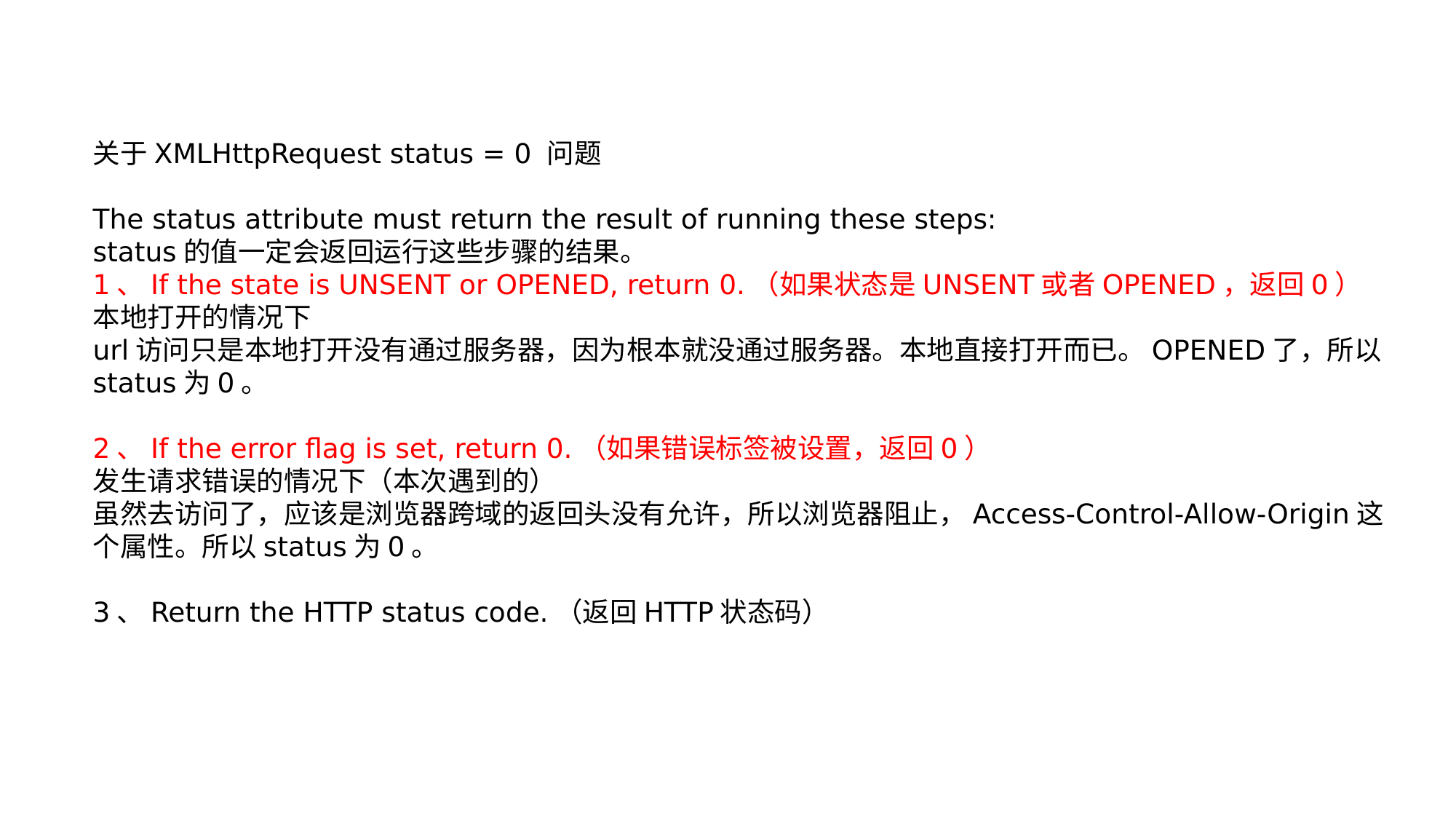

关于XMLHttpRequest status = 0 问题

The status attribute must return the result of running these steps:
status的值一定会返回运行这些步骤的结果。
1、If the state is UNSENT or OPENED, return 0.（如果状态是UNSENT或者OPENED，返回0）
本地打开的情况下
url访问只是本地打开没有通过服务器，因为根本就没通过服务器。本地直接打开而已。OPENED了，所以status为0。
2、If the error flag is set, return 0.（如果错误标签被设置，返回0）
发生请求错误的情况下（本次遇到的）
虽然去访问了，应该是浏览器跨域的返回头没有允许，所以浏览器阻止，Access-Control-Allow-Origin这个属性。所以status为0。
3、Return the HTTP status code.（返回HTTP状态码）